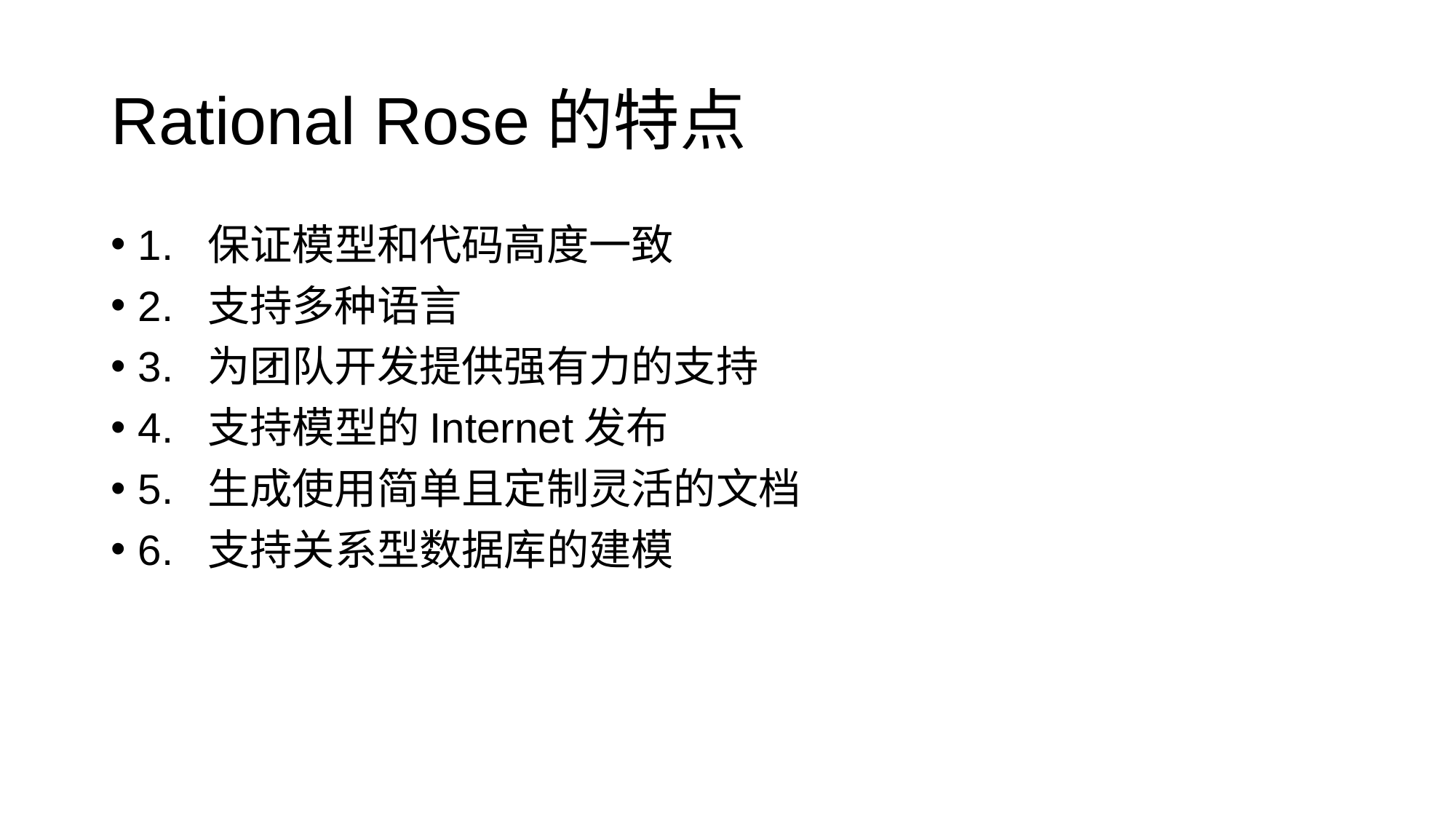

# Rational Rose的特点
1.  保证模型和代码高度一致
2.  支持多种语言
3.  为团队开发提供强有力的支持
4.  支持模型的Internet发布
5.  生成使用简单且定制灵活的文档
6.  支持关系型数据库的建模